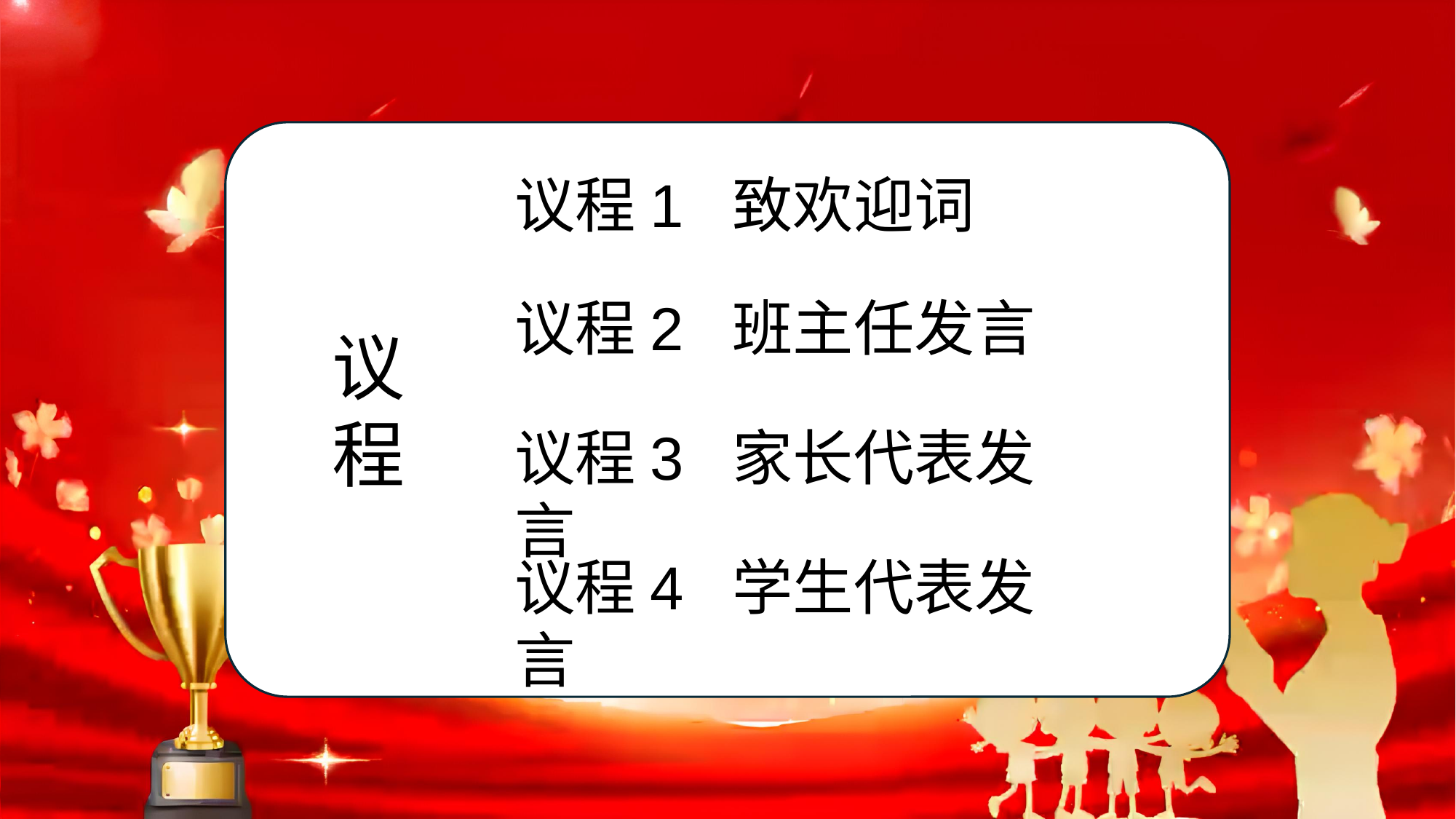

议程1  致欢迎词
议程2  班主任发言
议
程
议程3  家长代表发言
议程4  学生代表发言